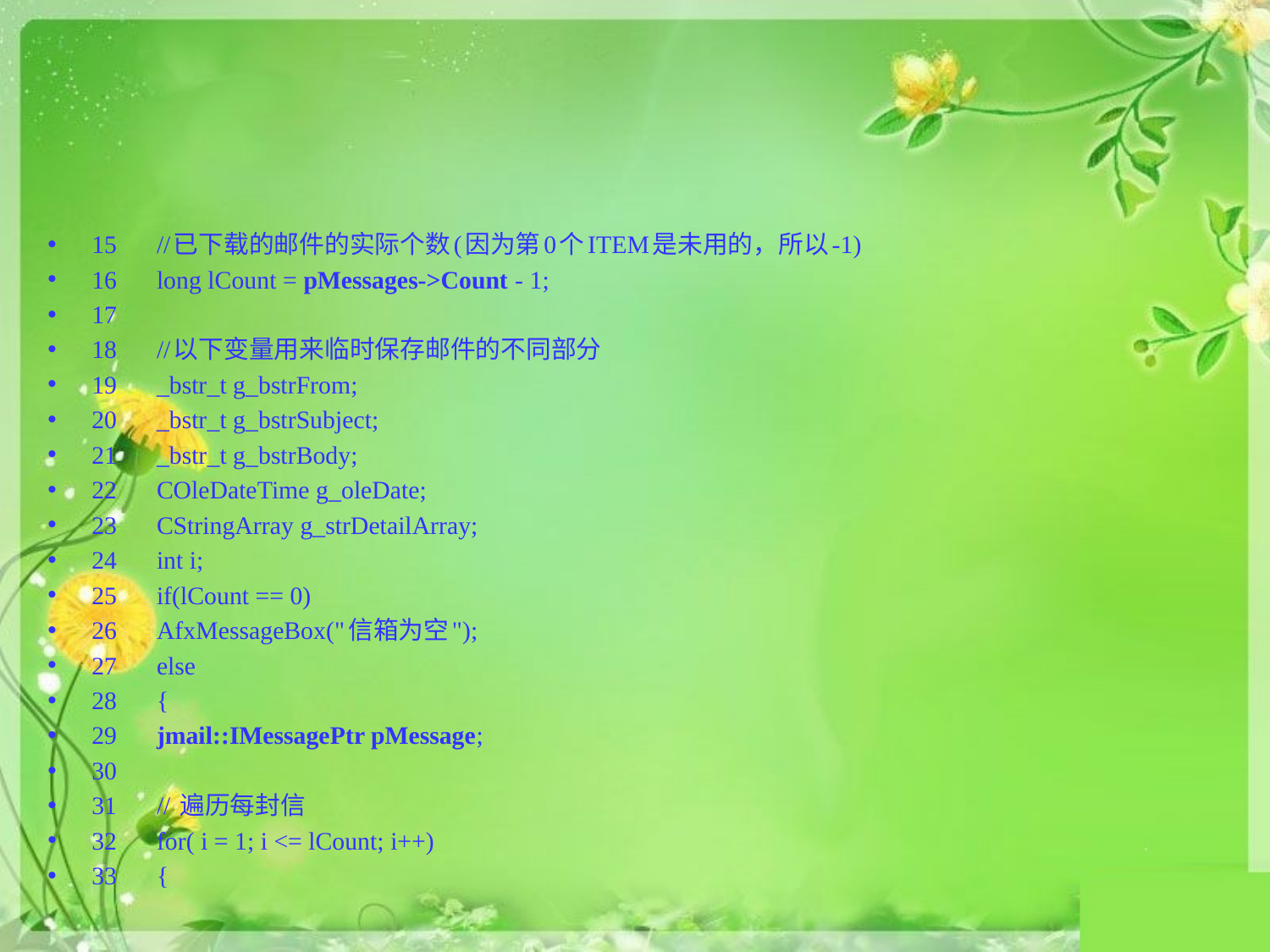

#
15	//已下载的邮件的实际个数(因为第0个ITEM是未用的，所以-1)
16	long lCount = pMessages->Count - 1;
17
18	//以下变量用来临时保存邮件的不同部分
19	_bstr_t g_bstrFrom;
20	_bstr_t g_bstrSubject;
21	_bstr_t g_bstrBody;
22	COleDateTime g_oleDate;
23	CStringArray g_strDetailArray;
24	int i;
25	if(lCount == 0)
26		AfxMessageBox("信箱为空");
27	else
28	{
29		jmail::IMessagePtr pMessage;
30
31		// 遍历每封信
32		for( i = 1; i <= lCount; i++)
33		{